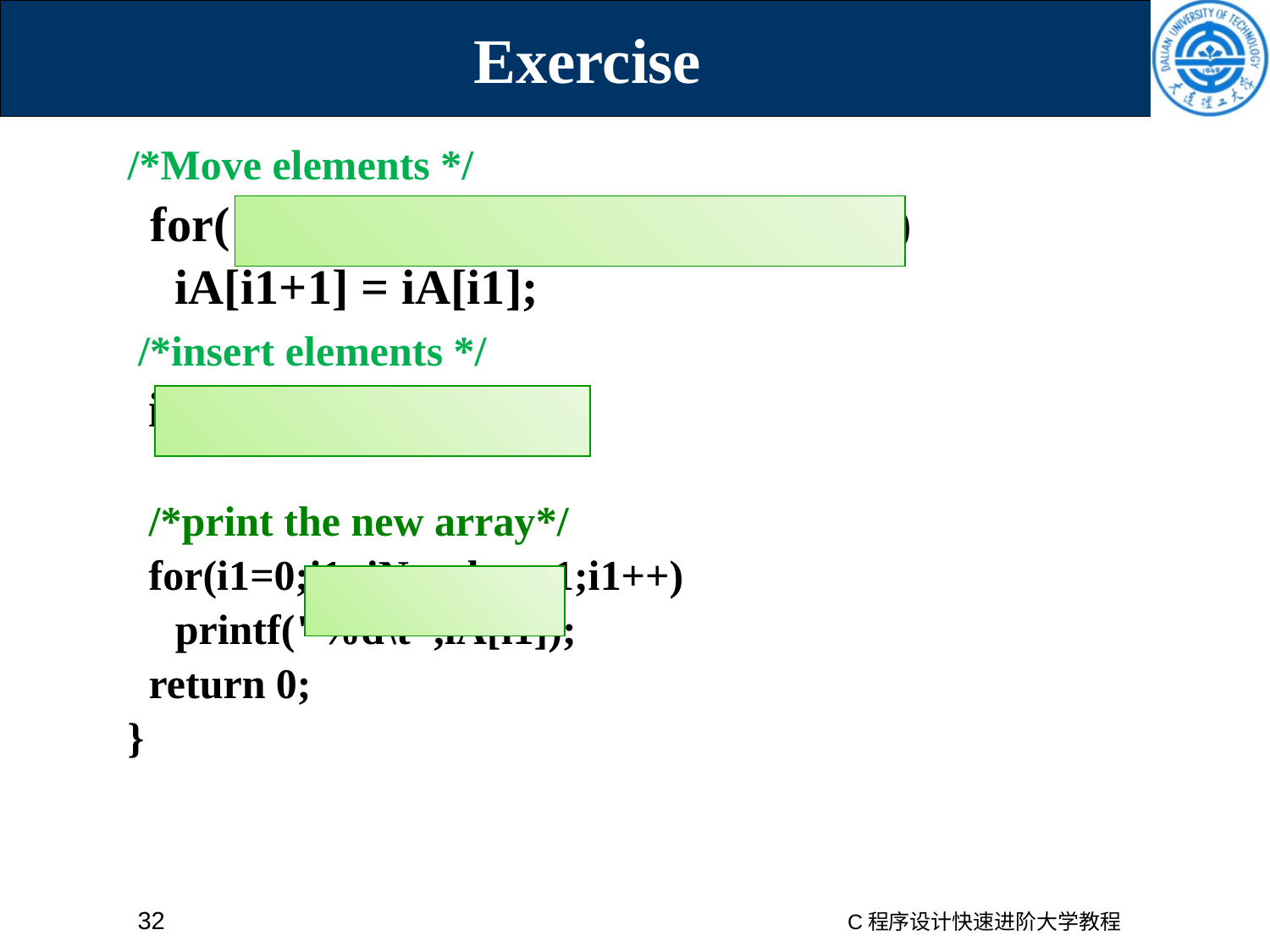

# Exercise
/*Move elements */
  for( i1=iNumber-1; i1>=iIndex; i1--)
	iA[i1+1] = iA[i1];
 /*insert elements */
  iA[iIndex]=iValue;

  /*print the new array*/
  for(i1=0;i1<iNumber+1;i1++)
	printf("%d\t",iA[i1]);
  return 0;
}

32
C程序设计快速进阶大学教程